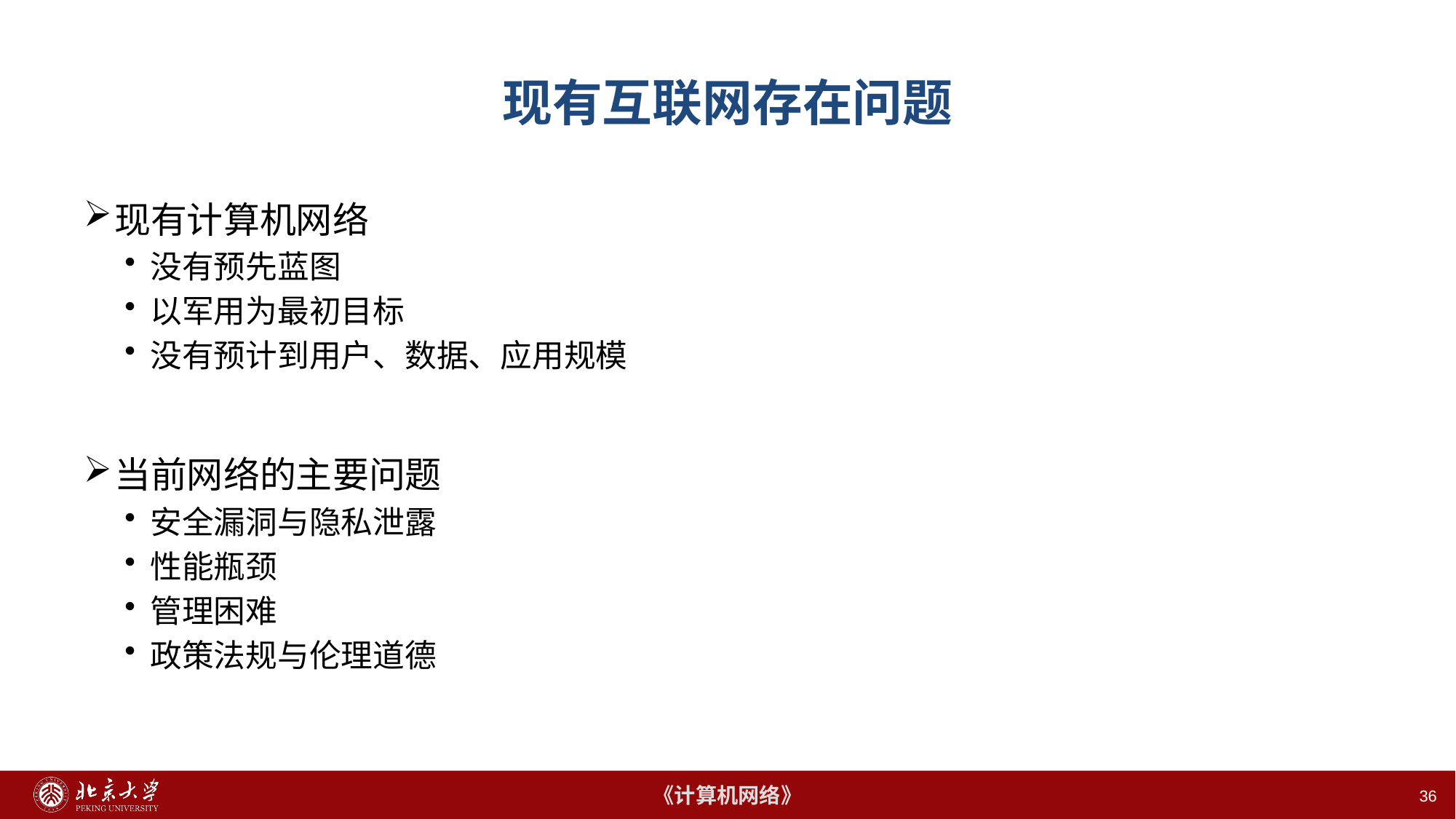

# 现有互联网存在问题
现有计算机网络
没有预先蓝图
以军用为最初目标
没有预计到用户、数据、应用规模

当前网络的主要问题
安全漏洞与隐私泄露
性能瓶颈
管理困难
政策法规与伦理道德
36